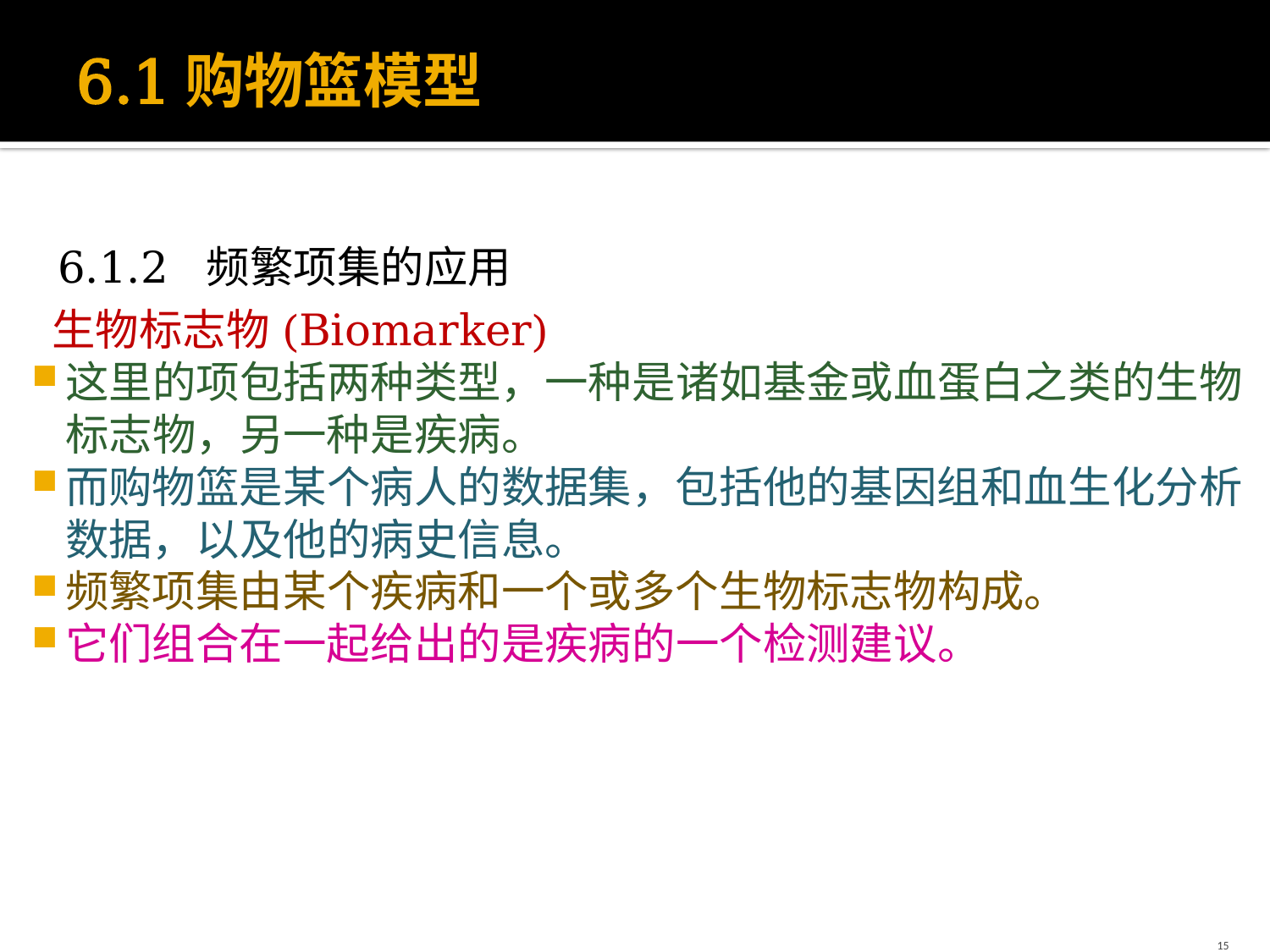

# 6.1购物篮模型
6.1.2  频繁项集的应用
 生物标志物(Biomarker)
这里的项包括两种类型，一种是诸如基金或血蛋白之类的生物标志物，另一种是疾病。
而购物篮是某个病人的数据集，包括他的基因组和血生化分析数据，以及他的病史信息。
频繁项集由某个疾病和一个或多个生物标志物构成。
它们组合在一起给出的是疾病的一个检测建议。
15